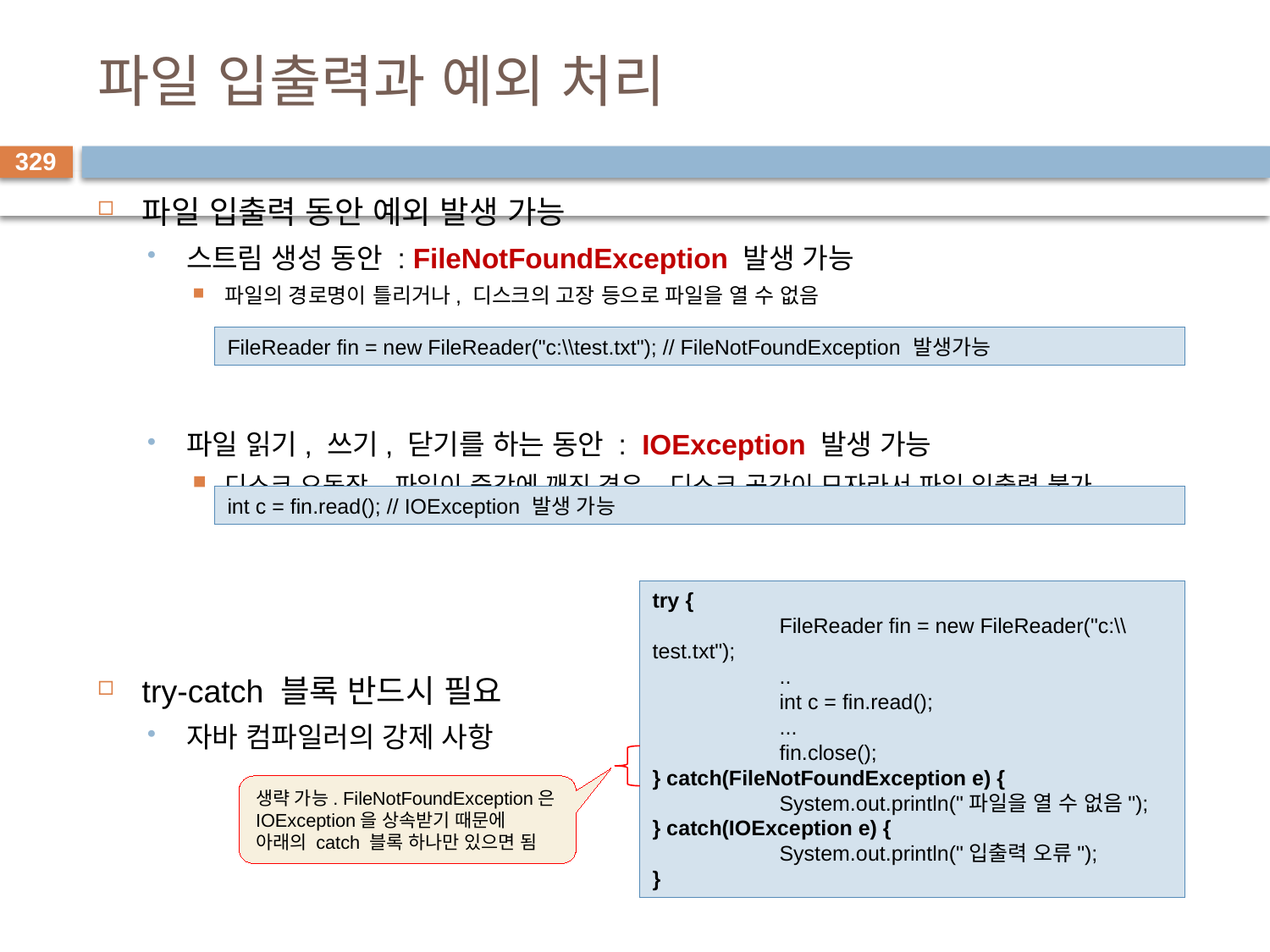

# 파일 입출력과 예외 처리
329
파일 입출력 동안 예외 발생 가능
스트림 생성 동안 : FileNotFoundException 발생 가능
파일의 경로명이 틀리거나, 디스크의 고장 등으로 파일을 열 수 없음

파일 읽기, 쓰기, 닫기를 하는 동안 :  IOException 발생 가능
디스크 오동작, 파일이 중간에 깨진 경우, 디스크 공간이 모자라서 파일 입출력 불가

try-catch 블록 반드시 필요
자바 컴파일러의 강제 사항
FileReader fin = new FileReader("c:\\test.txt"); // FileNotFoundException 발생가능
int c = fin.read(); // IOException 발생 가능
try {
	FileReader fin = new FileReader("c:\\test.txt");
	..
	int c = fin.read();
	...
	fin.close();
} catch(FileNotFoundException e) {
	System.out.println("파일을 열 수 없음");
} catch(IOException e) {
	System.out.println("입출력 오류");
}

생략 가능. FileNotFoundException은
IOException을 상속받기 때문에
아래의 catch 블록 하나만 있으면 됨